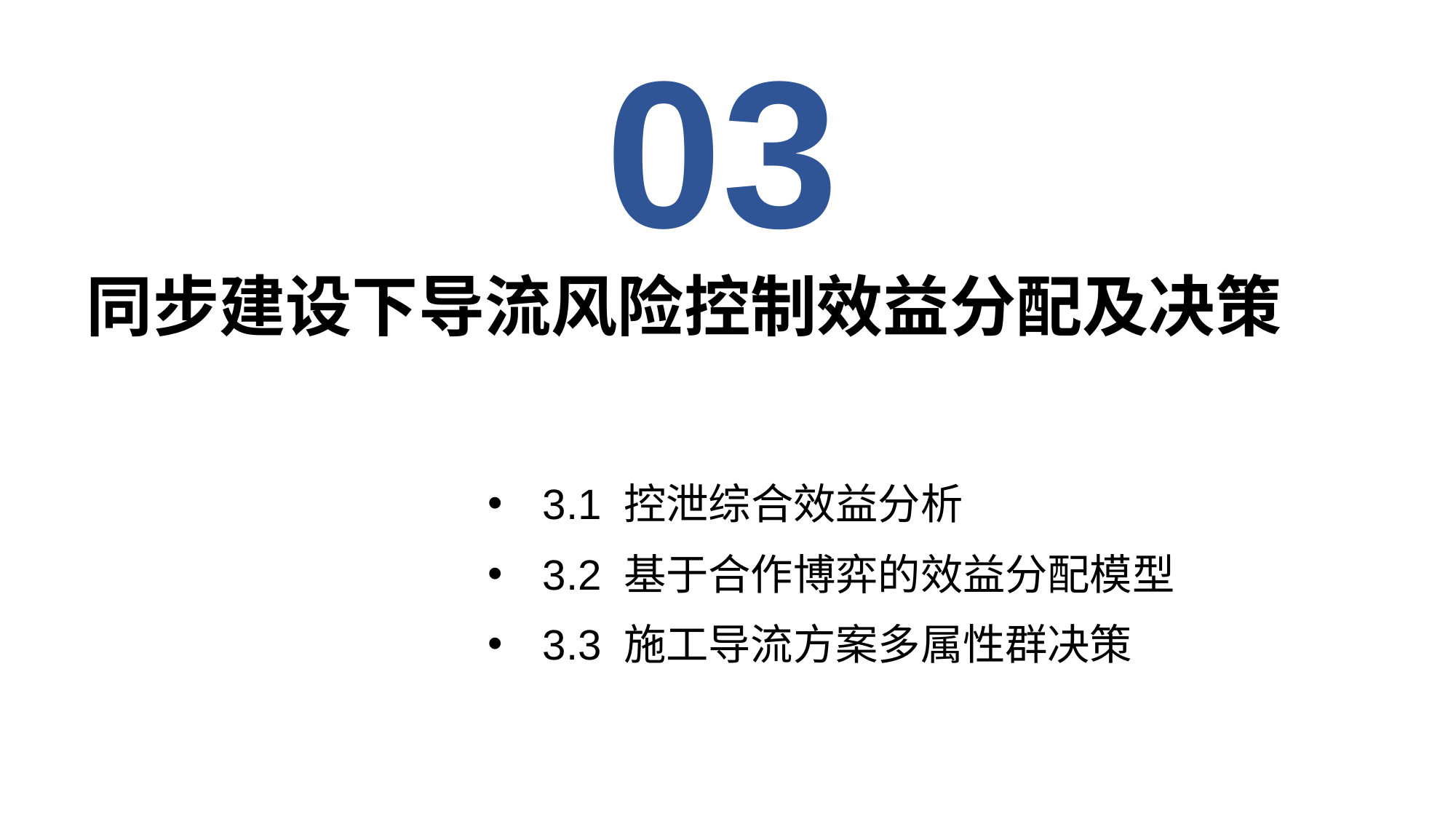

03
同步建设下导流风险控制效益分配及决策
3.1 控泄综合效益分析
3.2 基于合作博弈的效益分配模型
3.3 施工导流方案多属性群决策